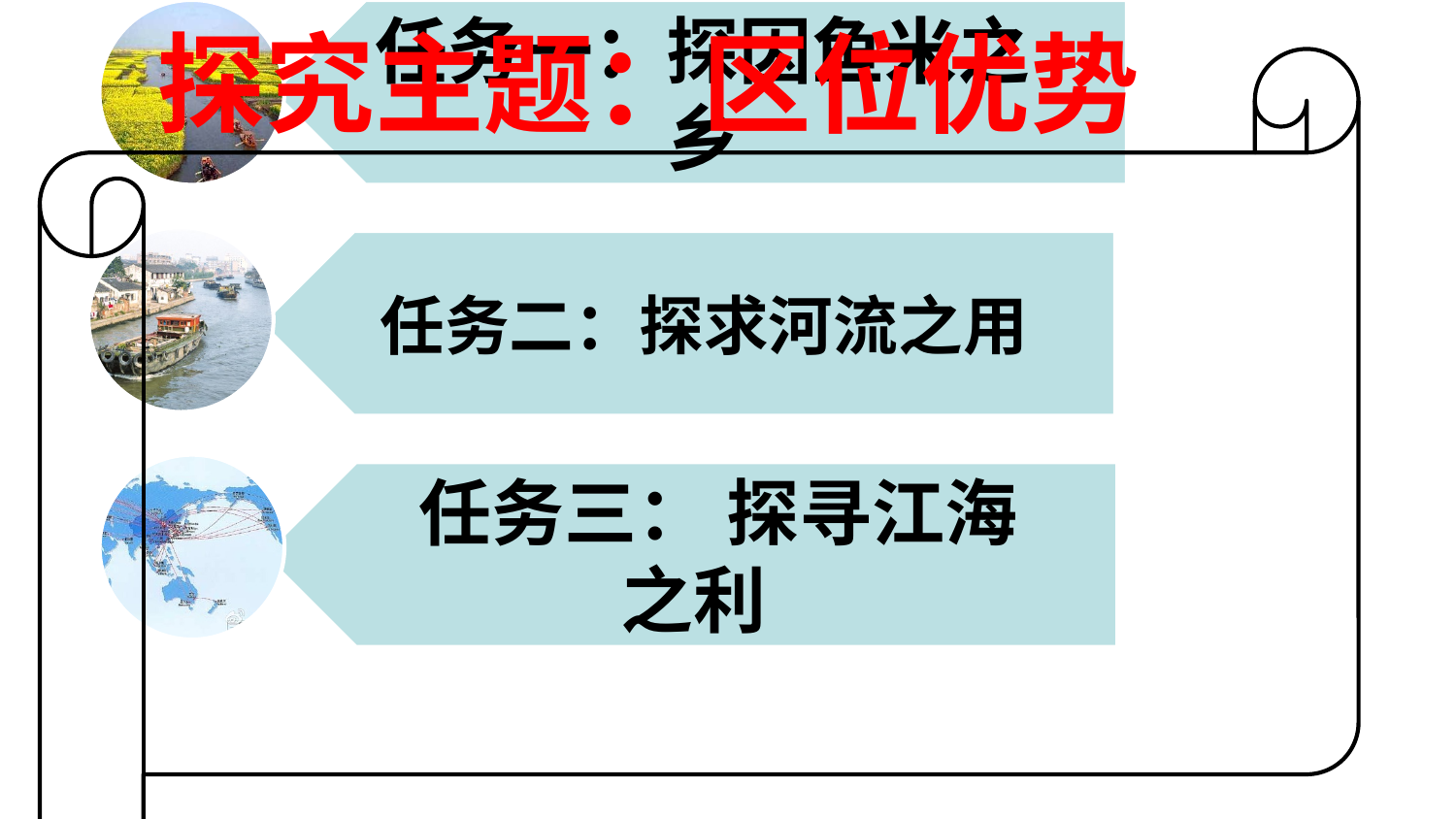

探究主题：区位优势

任务一：探因鱼米之乡
 任务二：探求河流之用
  任务三： 探寻江海之利